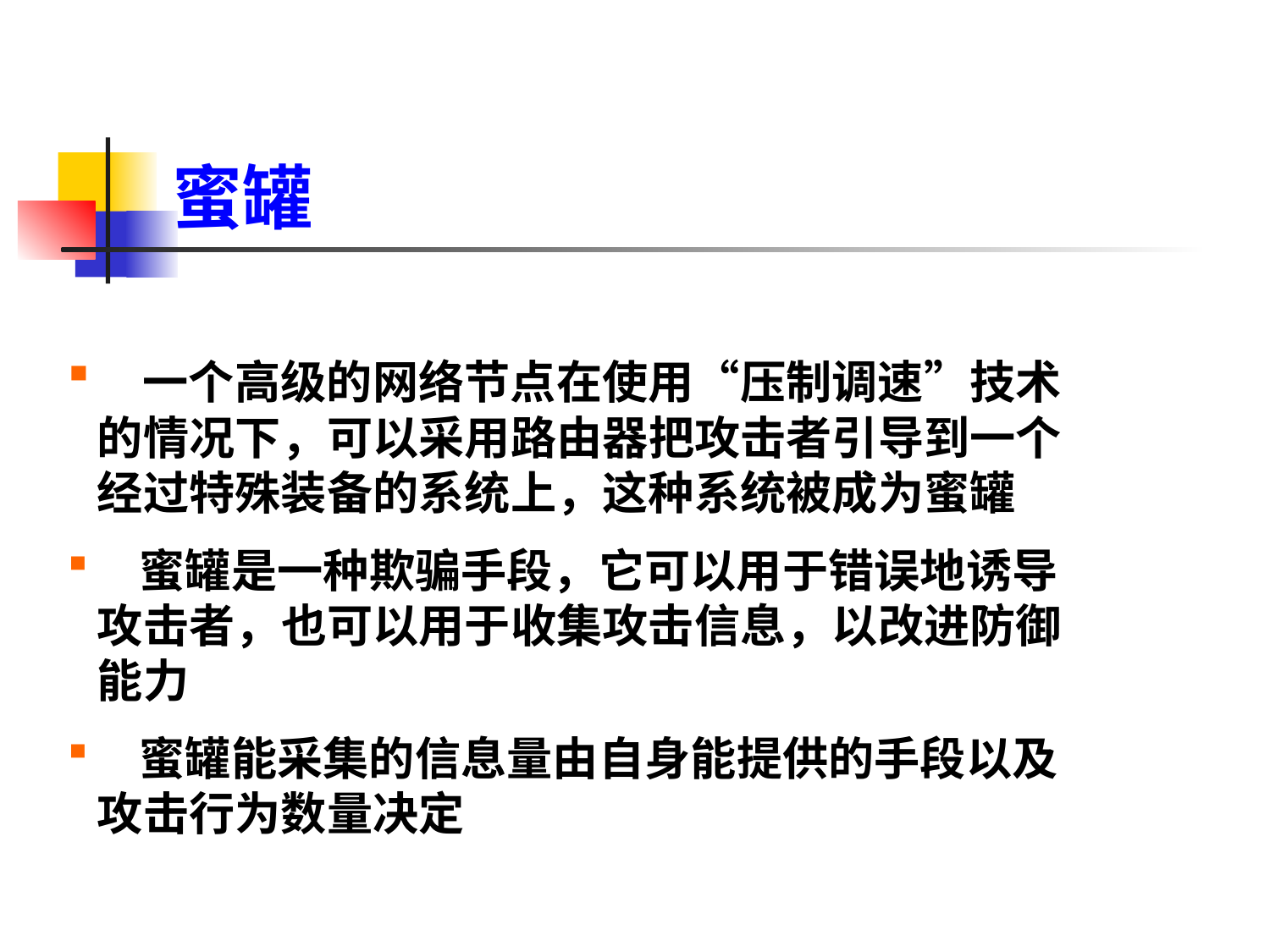

蜜罐

   一个高级的网络节点在使用“压制调速”技术的情况下，可以采用路由器把攻击者引导到一个经过特殊装备的系统上，这种系统被成为蜜罐
   蜜罐是一种欺骗手段，它可以用于错误地诱导攻击者，也可以用于收集攻击信息，以改进防御能力
   蜜罐能采集的信息量由自身能提供的手段以及攻击行为数量决定